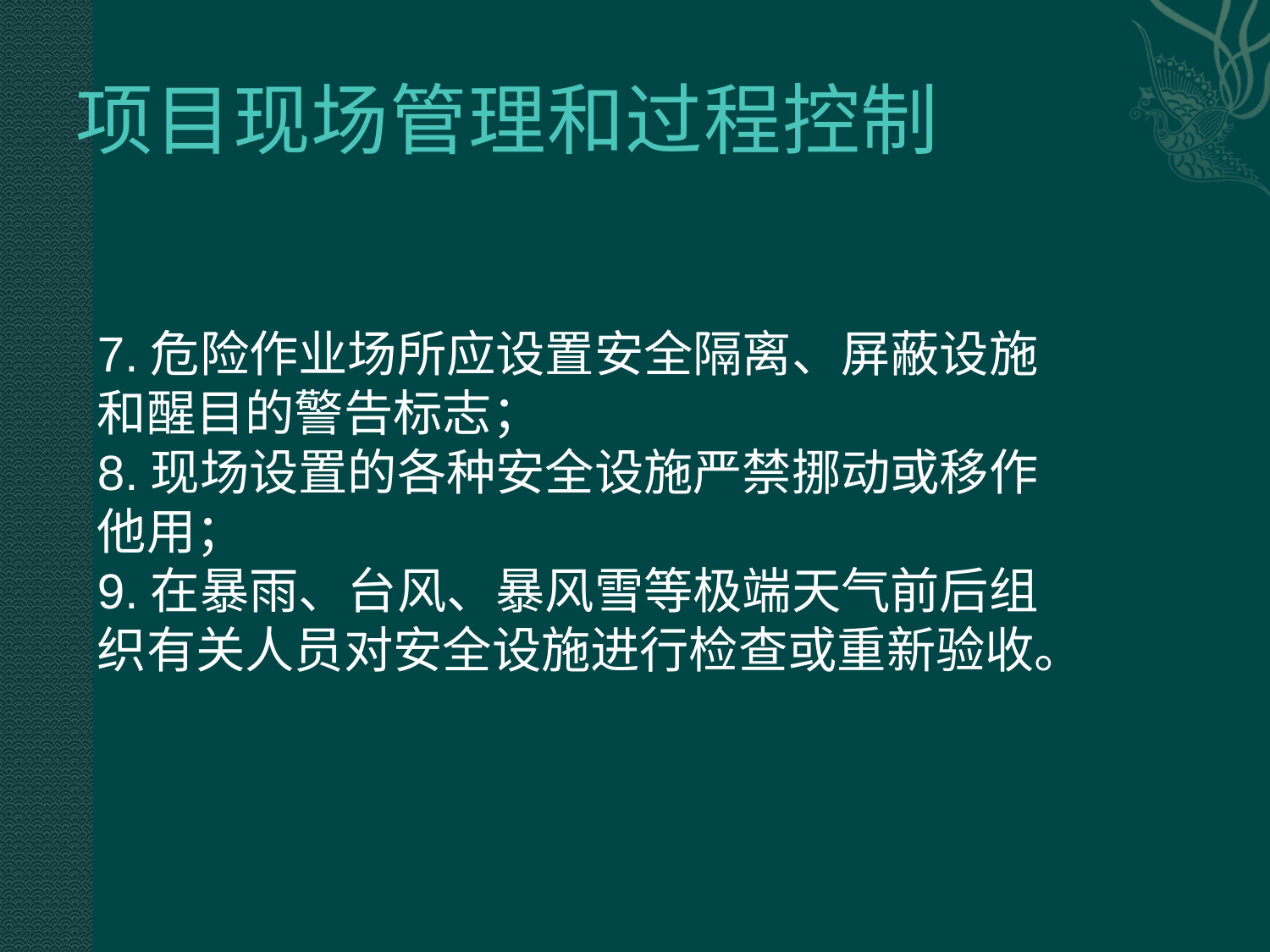

# 项目现场管理和过程控制

7.危险作业场所应设置安全隔离、屏蔽设施和醒目的警告标志；
8.现场设置的各种安全设施严禁挪动或移作他用；
9.在暴雨、台风、暴风雪等极端天气前后组织有关人员对安全设施进行检查或重新验收。